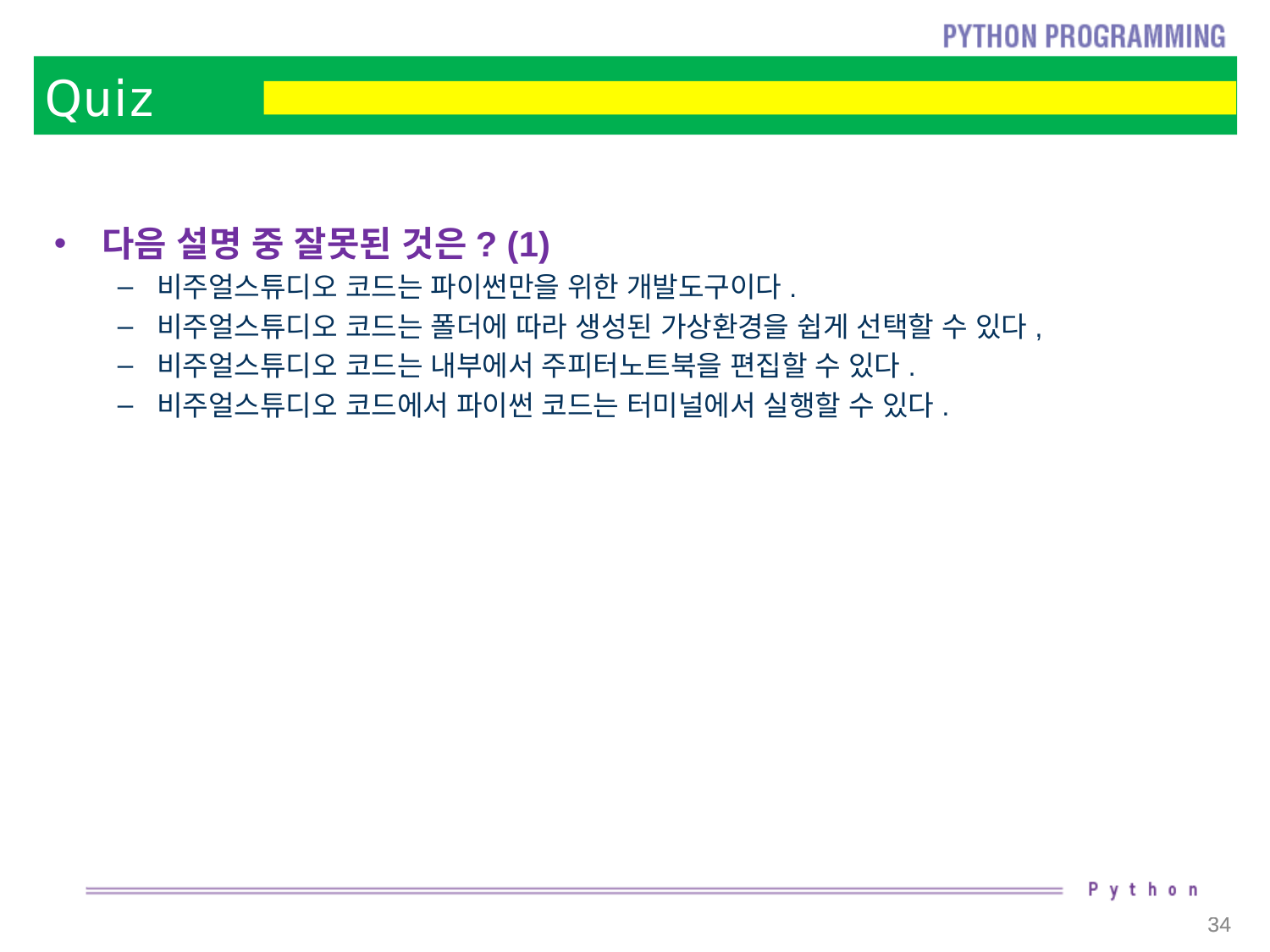

# Quiz

다음 설명 중 잘못된 것은? (1)
비주얼스튜디오 코드는 파이썬만을 위한 개발도구이다.
비주얼스튜디오 코드는 폴더에 따라 생성된 가상환경을 쉽게 선택할 수 있다,
비주얼스튜디오 코드는 내부에서 주피터노트북을 편집할 수 있다.
비주얼스튜디오 코드에서 파이썬 코드는 터미널에서 실행할 수 있다.
34